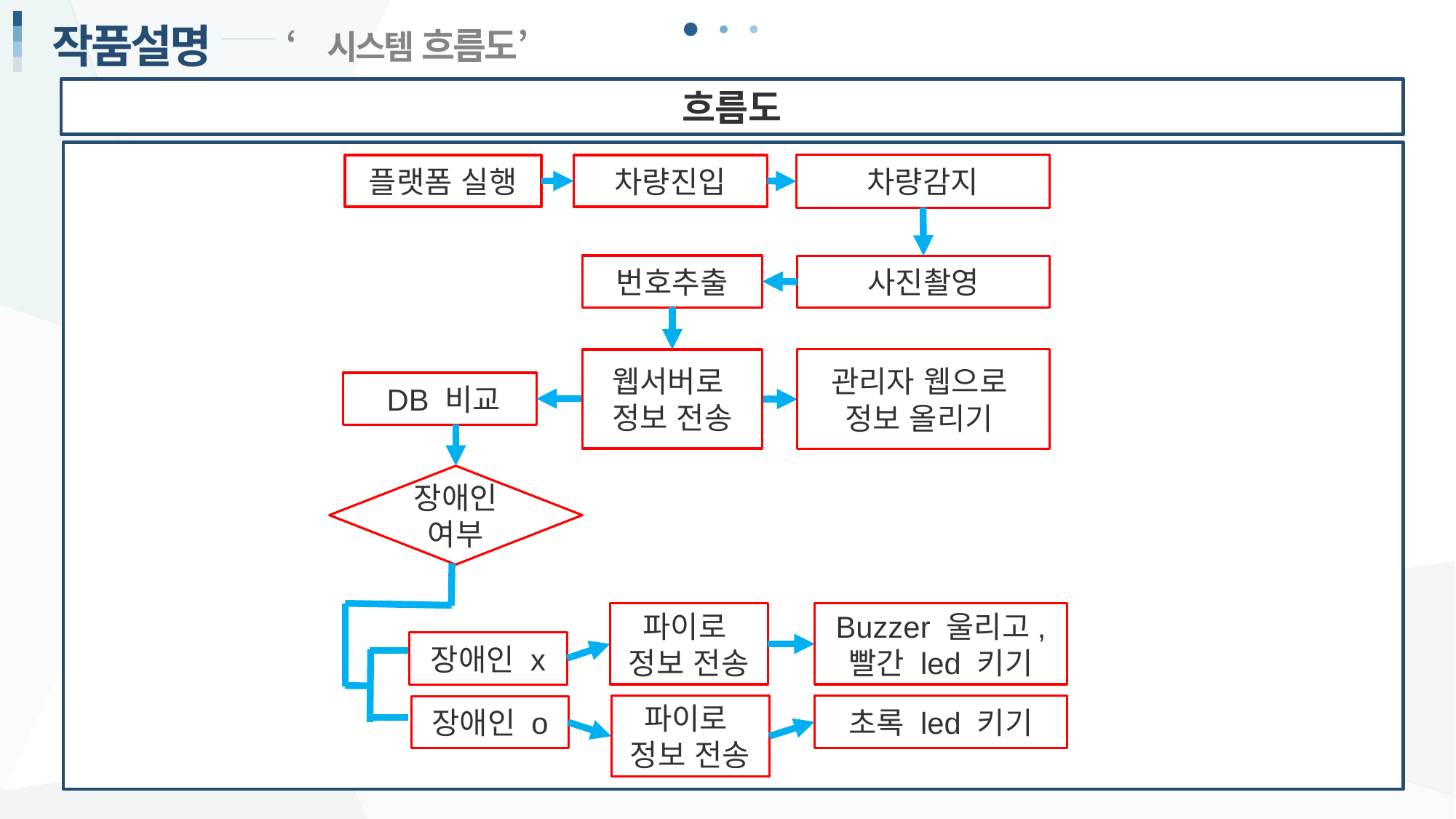

작품설명
‘시스템 흐름도’

흐름도

차량감지
플랫폼 실행
차량진입
번호추출
사진촬영
관리자 웹으로
정보 올리기
웹서버로
정보 전송
 DB 비교
장애인
여부
Buzzer 울리고,
빨간 led 키기
파이로
정보 전송
장애인 x
파이로
정보 전송
초록 led 키기
장애인 o